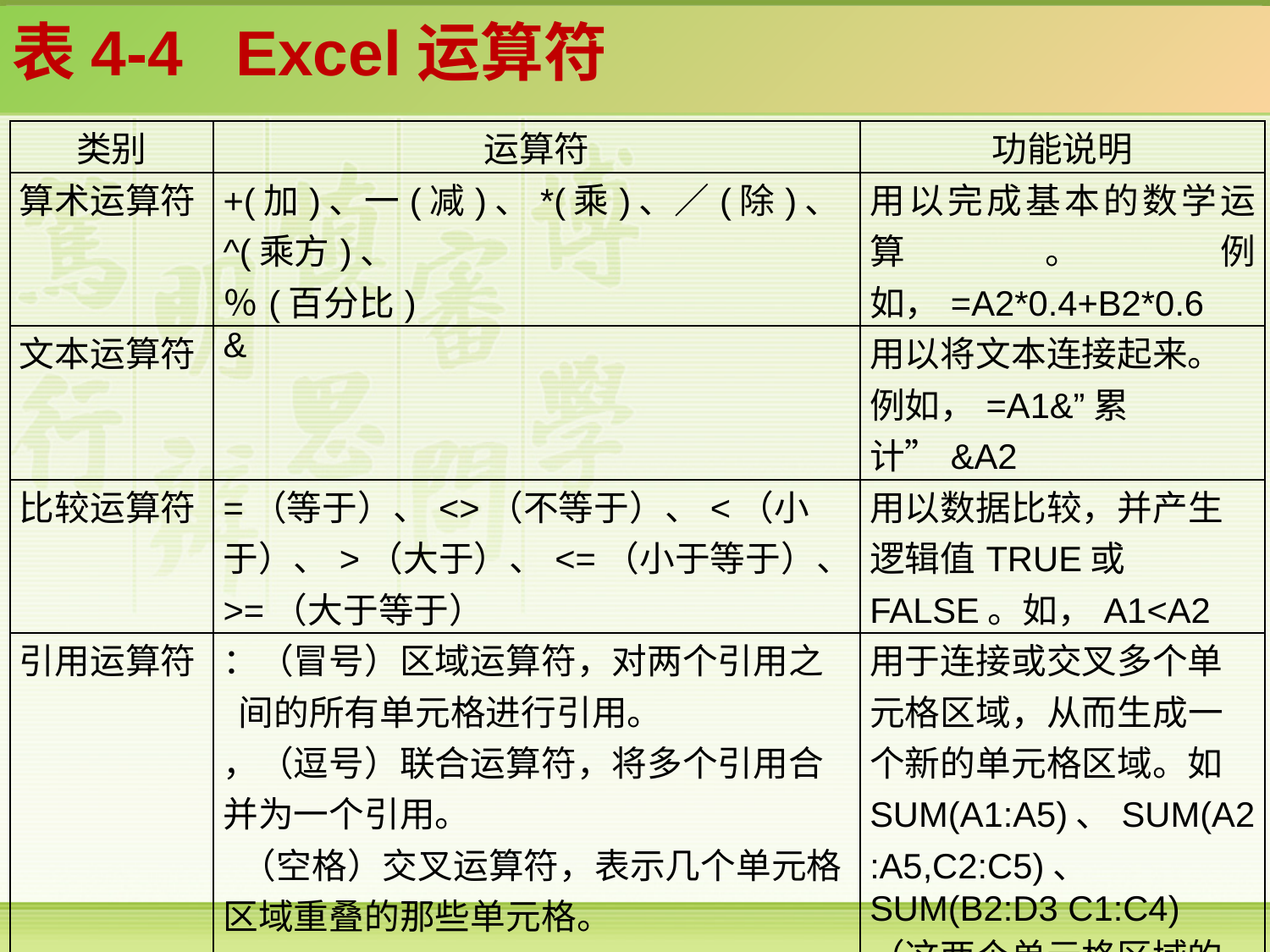

表4-4   Excel运算符
| 类别 | 运算符 | 功能说明 |
| --- | --- | --- |
| 算术运算符 | +(加)、一(减)、\*(乘)、／(除)、^(乘方)、 ％(百分比) | 用以完成基本的数学运算。例如，=A2\*0.4+B2\*0.6 |
| 文本运算符 | & | 用以将文本连接起来。例如，=A1&”累计”&A2 |
| 比较运算符 | =（等于）、<>（不等于）、<（小于）、>（大于）、<=（小于等于）、>=（大于等于） | 用以数据比较，并产生逻辑值TRUE或FALSE。如，A1<A2 |
| 引用运算符 | ：（冒号）区域运算符，对两个引用之间的所有单元格进行引用。 ，（逗号）联合运算符，将多个引用合并为一个引用。 （空格）交叉运算符，表示几个单元格区域重叠的那些单元格。 | 用于连接或交叉多个单元格区域，从而生成一个新的单元格区域。如SUM(A1:A5)、SUM(A2:A5,C2:C5)、 SUM(B2:D3 C1:C4)（这两个单元格区域的共有单元格为C2和C3）。 |

67